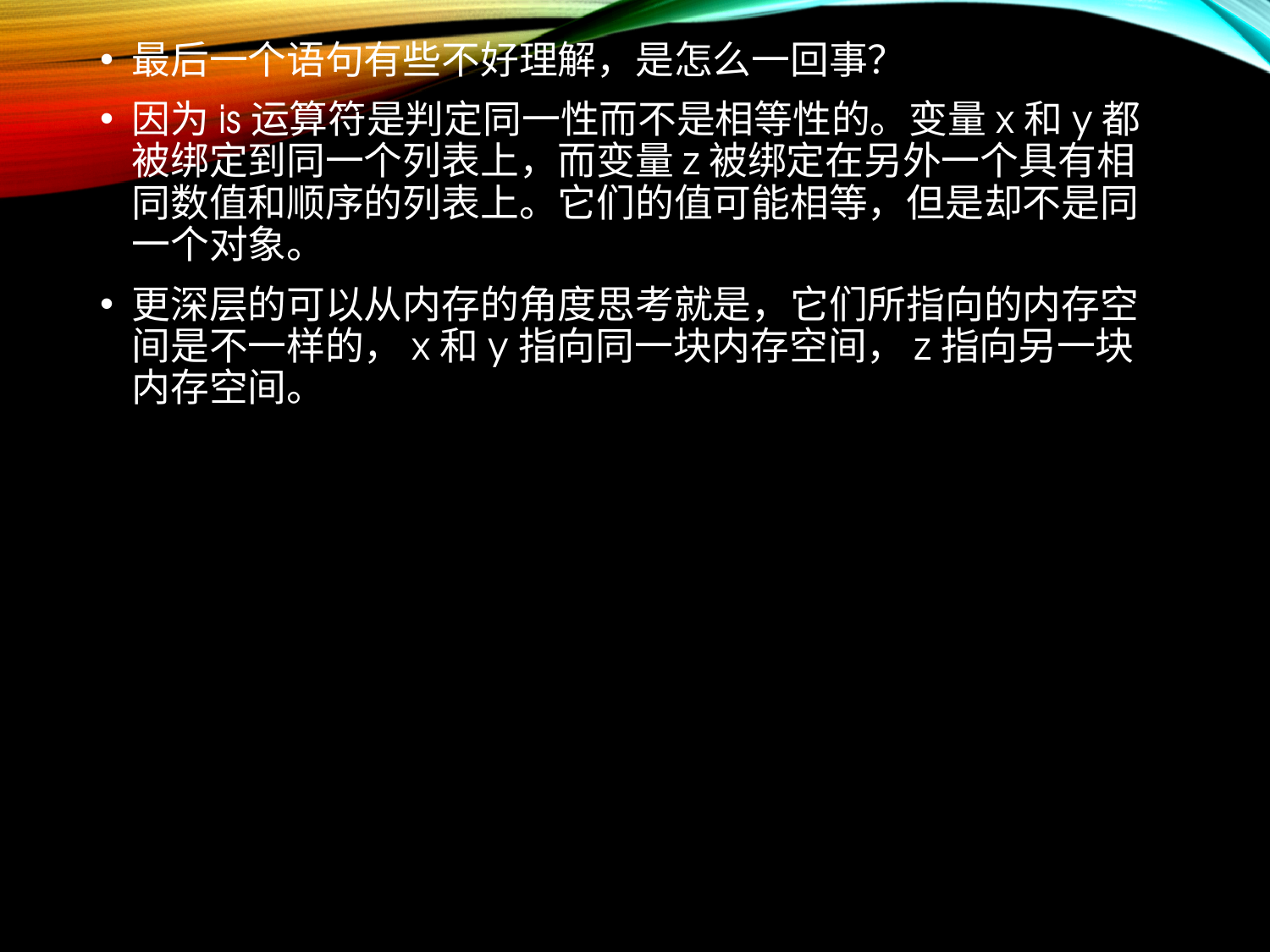

最后一个语句有些不好理解，是怎么一回事？
因为is运算符是判定同一性而不是相等性的。变量x和y都被绑定到同一个列表上，而变量z被绑定在另外一个具有相同数值和顺序的列表上。它们的值可能相等，但是却不是同一个对象。
更深层的可以从内存的角度思考就是，它们所指向的内存空间是不一样的，x和y指向同一块内存空间，z指向另一块内存空间。